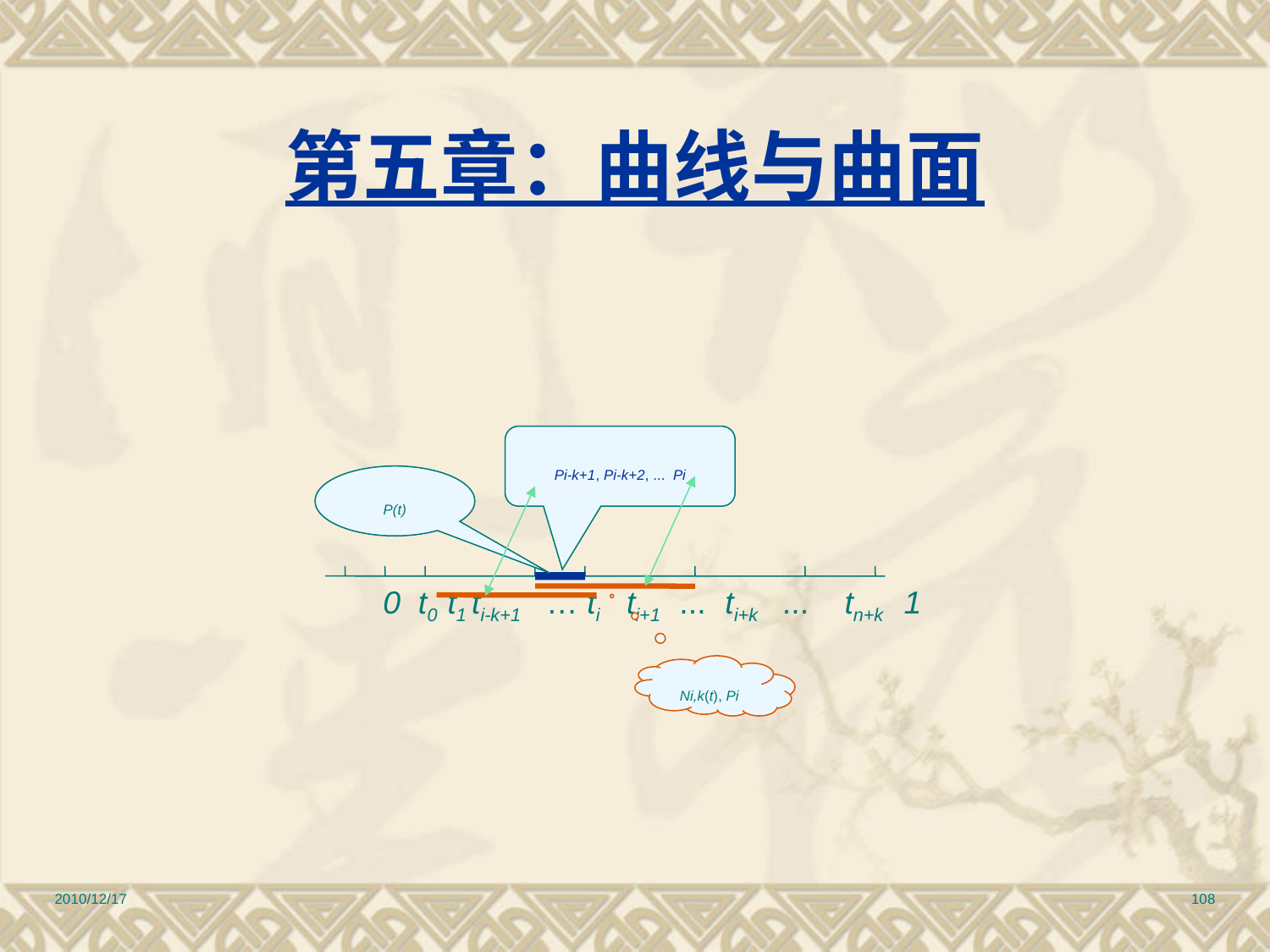

# 第五章：曲线与曲面

			   0  t0  t1 ti-k+1     … ti   ti+1   ...   ti+k    ...    tn+k    1
Pi-k+1, Pi-k+2, ...  Pi
P(t)

Ni,k(t), Pi
2010/12/17
108